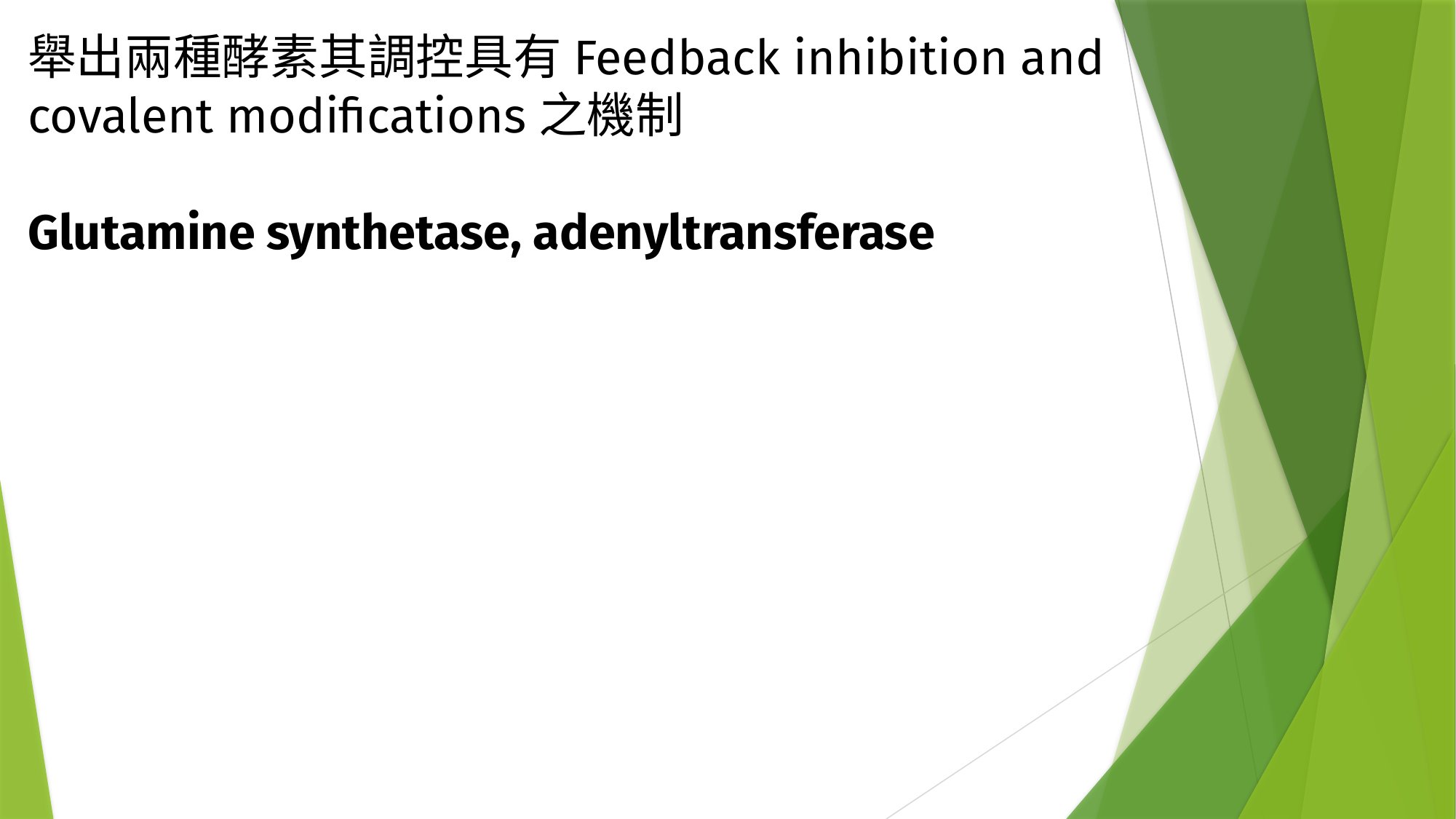

舉出兩種酵素其調控具有Feedback inhibition and covalent modifications之機制

Glutamine synthetase, adenyltransferase